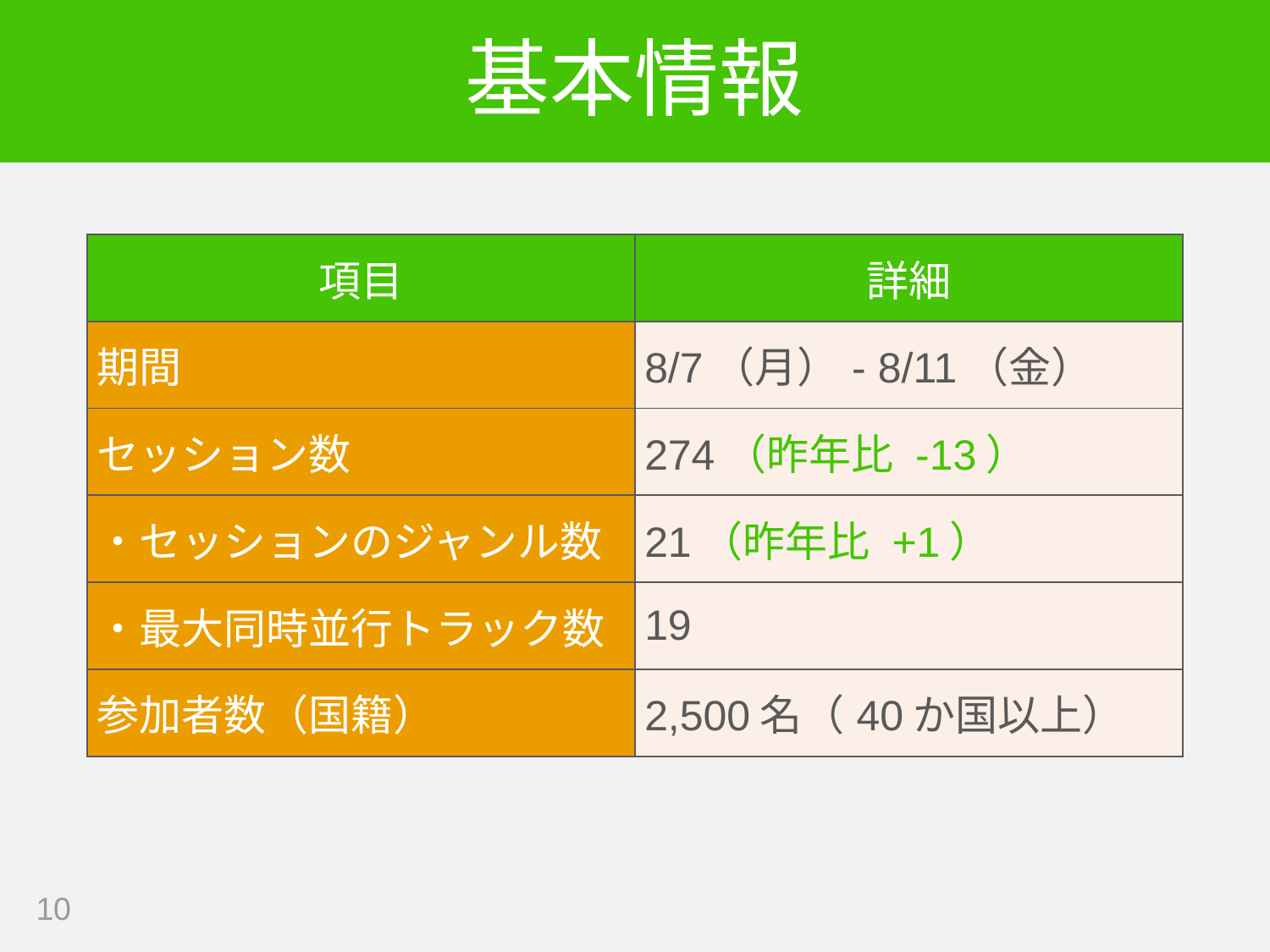

# 基本情報
| 項目 | 詳細 |
| --- | --- |
| 期間 | 8/7（月）- 8/11（金） |
| セッション数 | 274（昨年比 -13） |
| ・セッションのジャンル数 | 21（昨年比 +1） |
| ・最大同時並行トラック数 | 19 |
| 参加者数（国籍） | 2,500名（40か国以上） |
10